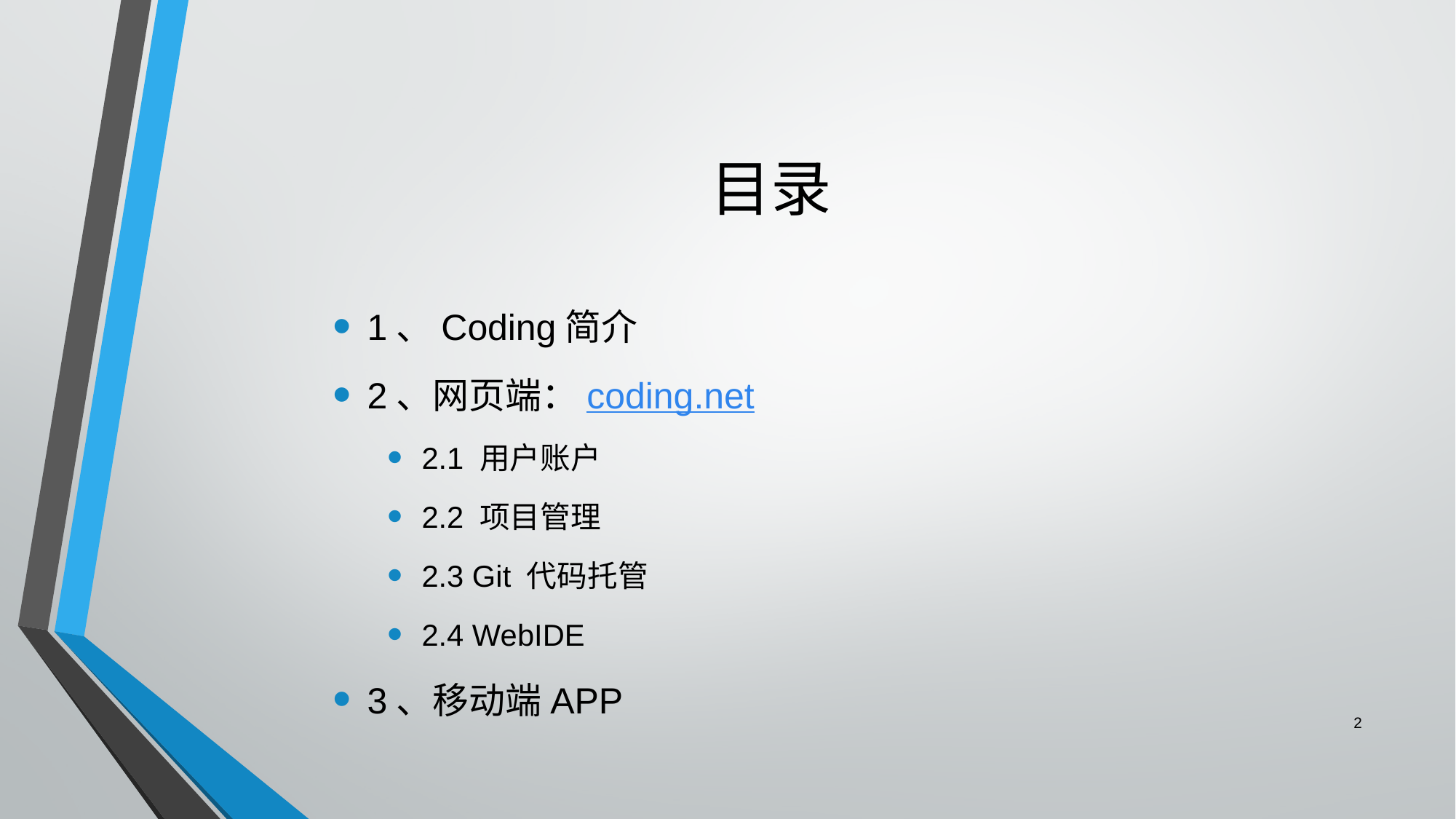

# 目录
1、Coding简介
2、网页端：coding.net
2.1 用户账户
2.2 项目管理
2.3 Git 代码托管
2.4 WebIDE
3、移动端APP
2